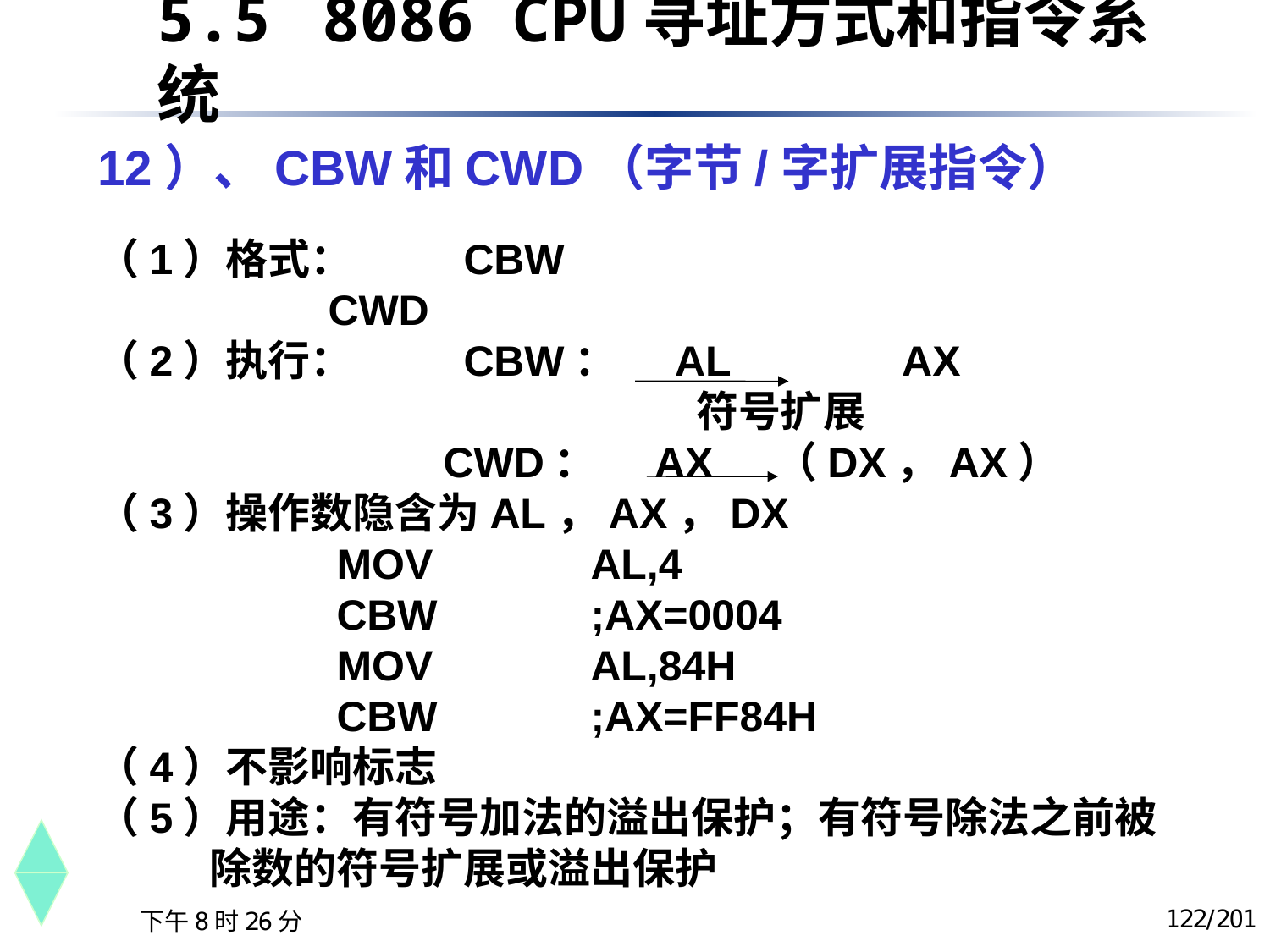

5.5	 8086 CPU寻址方式和指令系统
# 12）、CBW和CWD（字节/字扩展指令）
（1）格式：	CBW
	          CWD
（2）执行：	CBW：     AL	     AX
		      		          符号扩展
		         CWD：     AX	    （DX，AX）
（3）操作数隐含为AL，AX，DX
		MOV		AL,4
		CBW		;AX=0004
		MOV		AL,84H
		CBW		;AX=FF84H
（4）不影响标志
（5）用途：有符号加法的溢出保护；有符号除法之前被除数的符号扩展或溢出保护

122/201
下午8时26分